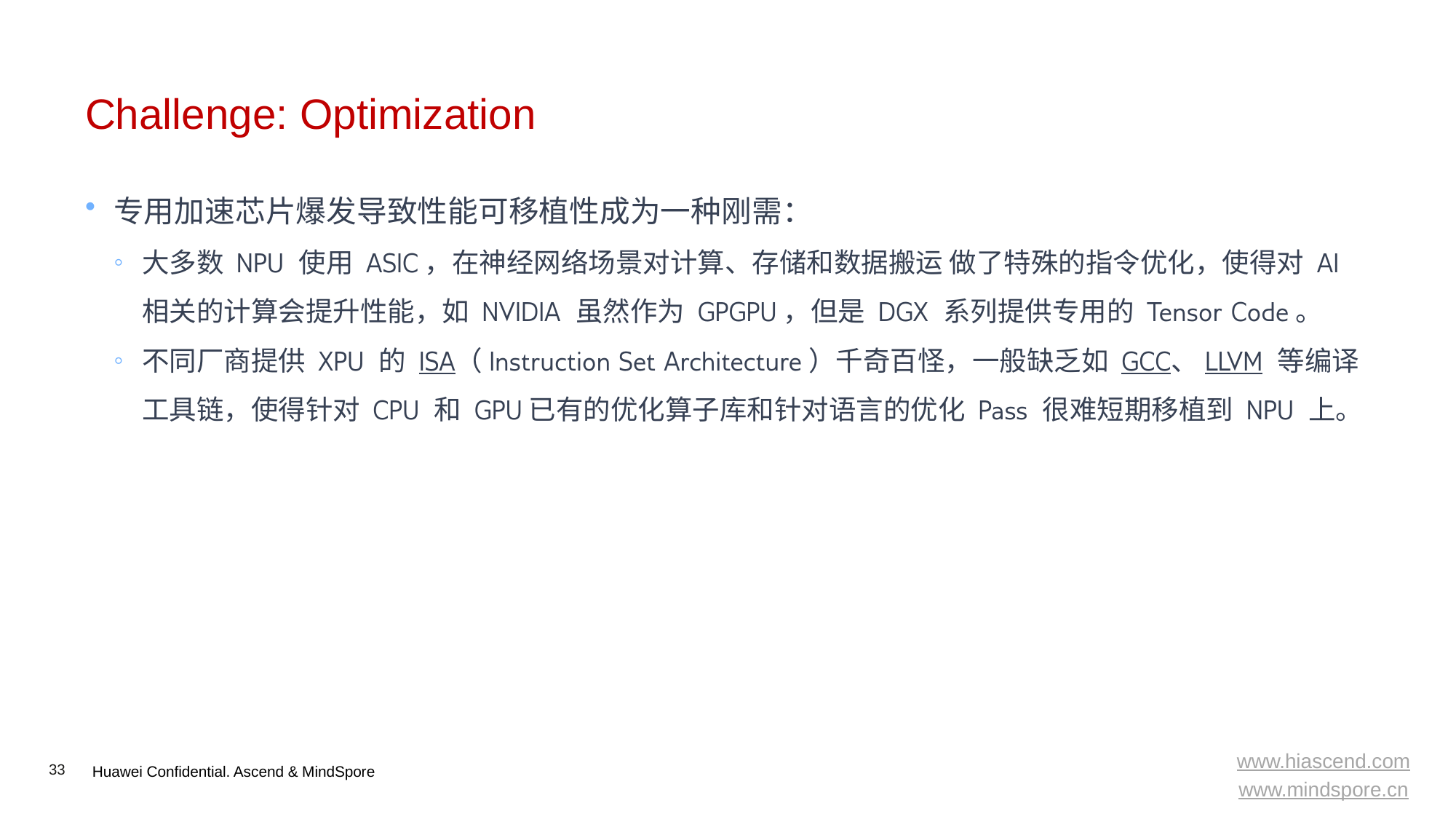

# Challenge: Optimization
专用加速芯片爆发导致性能可移植性成为一种刚需：
大多数 NPU 使用 ASIC，在神经网络场景对计算、存储和数据搬运 做了特殊的指令优化，使得对 AI 相关的计算会提升性能，如 NVIDIA 虽然作为 GPGPU，但是 DGX 系列提供专用的 Tensor Code。
不同厂商提供 XPU 的 ISA（Instruction Set Architecture）千奇百怪，一般缺乏如 GCC、LLVM 等编译工具链，使得针对 CPU 和 GPU已有的优化算子库和针对语言的优化 Pass 很难短期移植到 NPU 上。